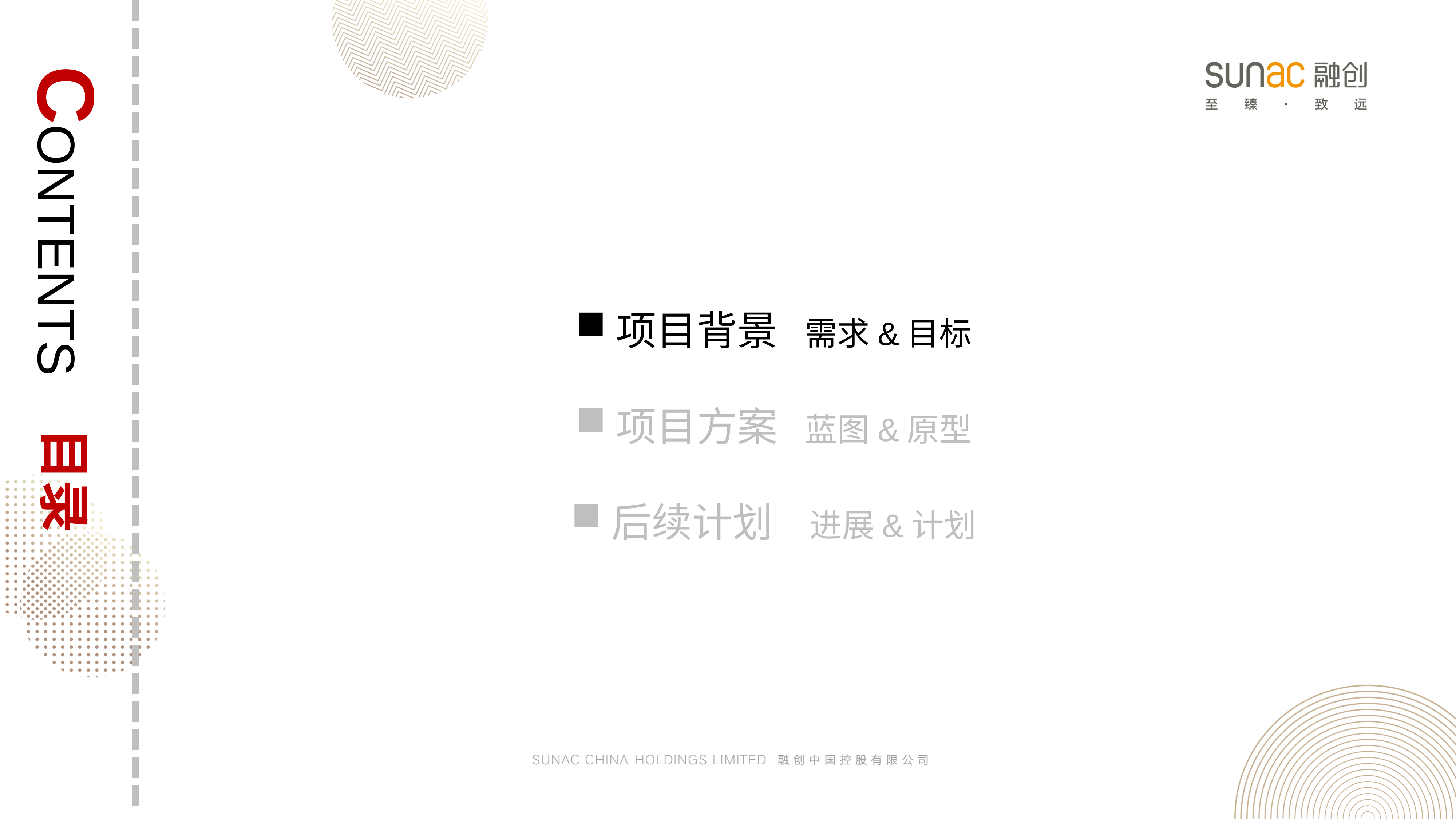

CONTENTS
项目背景   需求&目标
项目方案   蓝图&原型
目录
后续计划    进展&计划